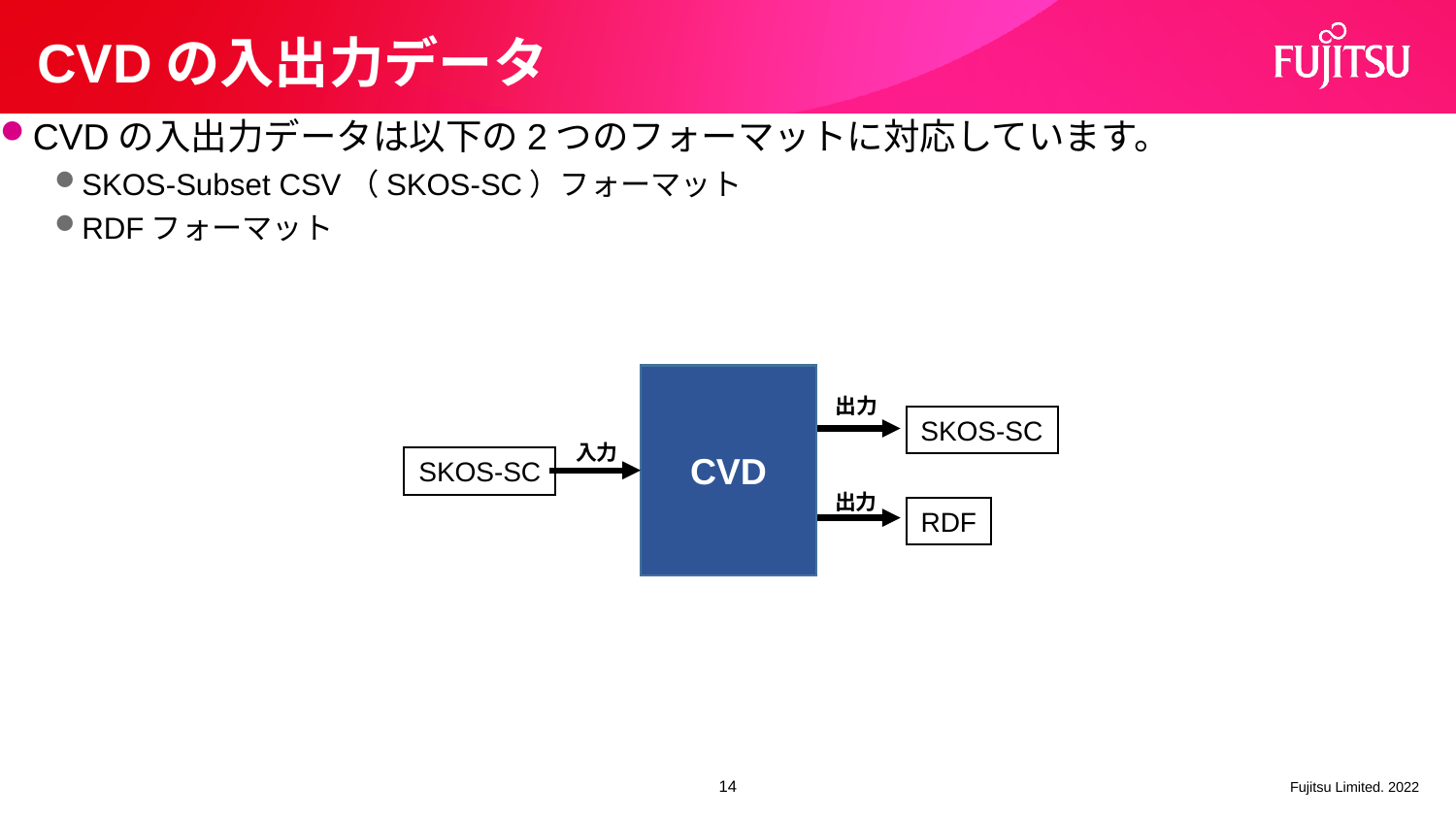

# CVDの入出力データ
CVDの入出力データは以下の2つのフォーマットに対応しています。
SKOS-Subset CSV（SKOS-SC）フォーマット
RDFフォーマット

CVD
出力
SKOS-SC
入力
SKOS-SC
出力
RDF
14
Fujitsu Limited. 2022